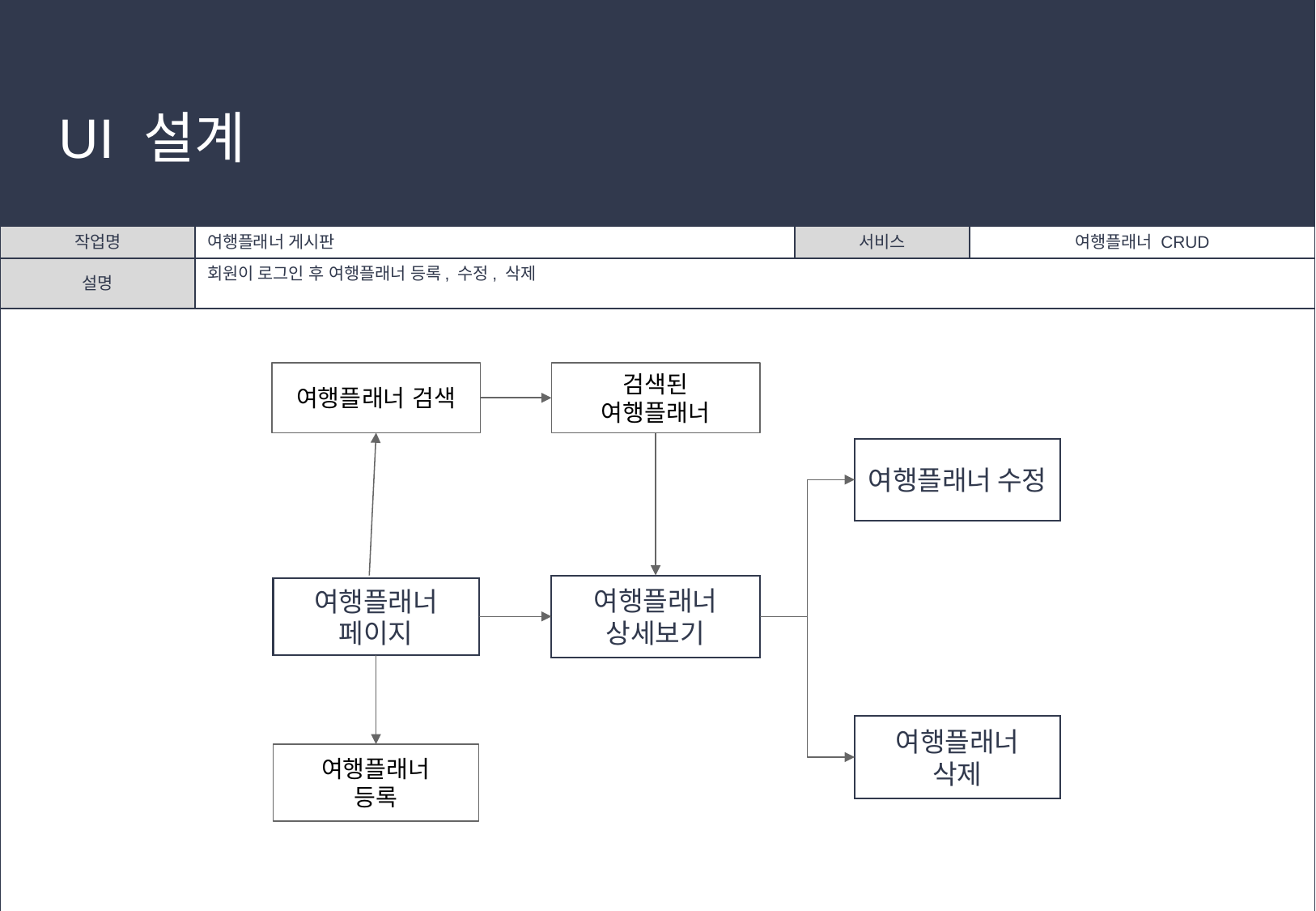

# UI 설계
| 작업명 | 여행플래너 게시판 | 서비스 | 여행플래너 CRUD |
| --- | --- | --- | --- |
| 설명 | 회원이 로그인 후 여행플래너 등록, 수정, 삭제 |  |  |
|  |  |  |  |
여행플래너 검색
검색된
여행플래너
여행플래너 수정
여행플래너
상세보기
여행플래너
페이지
여행플래너
삭제
여행플래너
등록